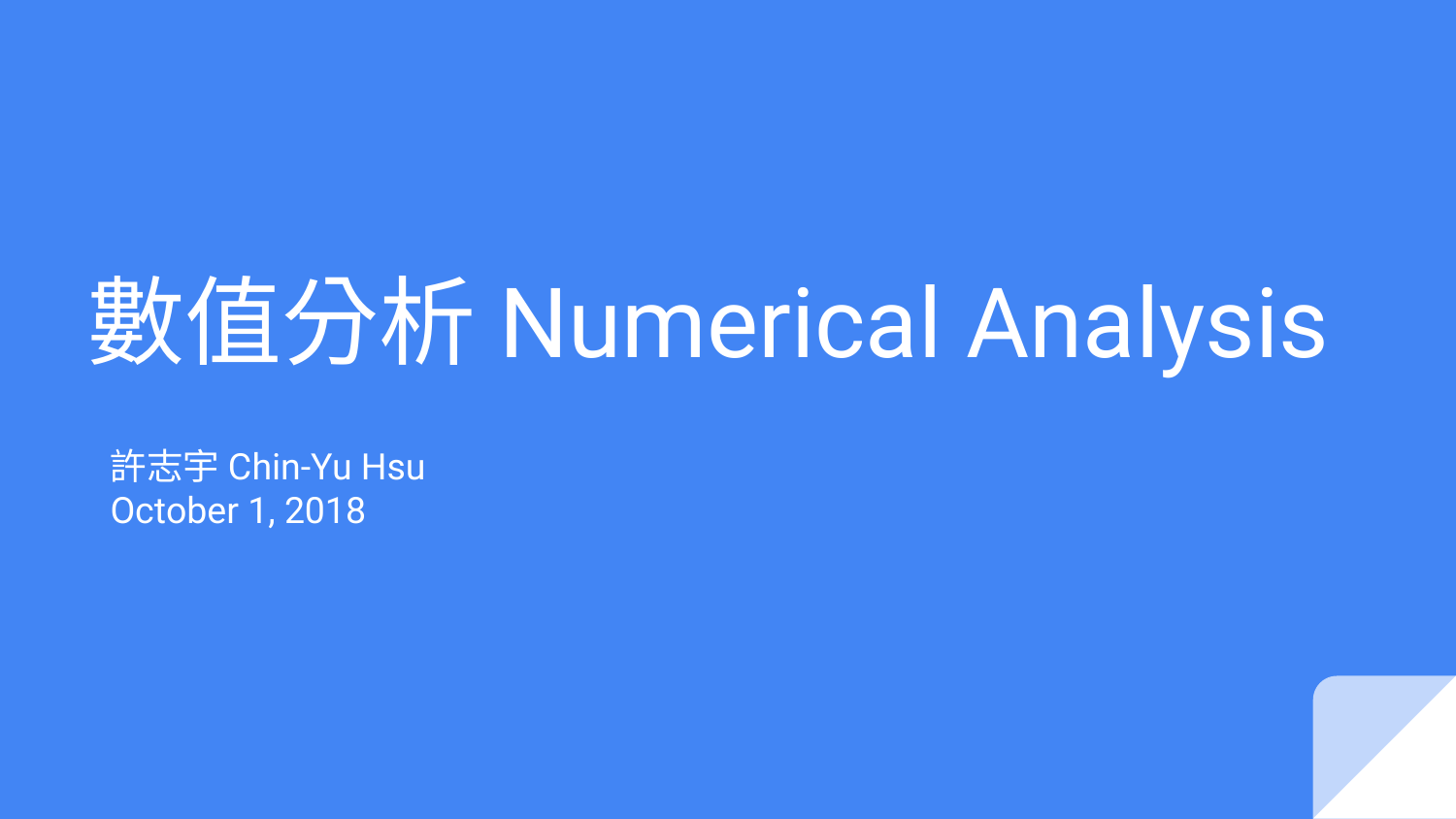

# 數值分析Numerical Analysis
許志宇Chin-Yu Hsu
October 1, 2018